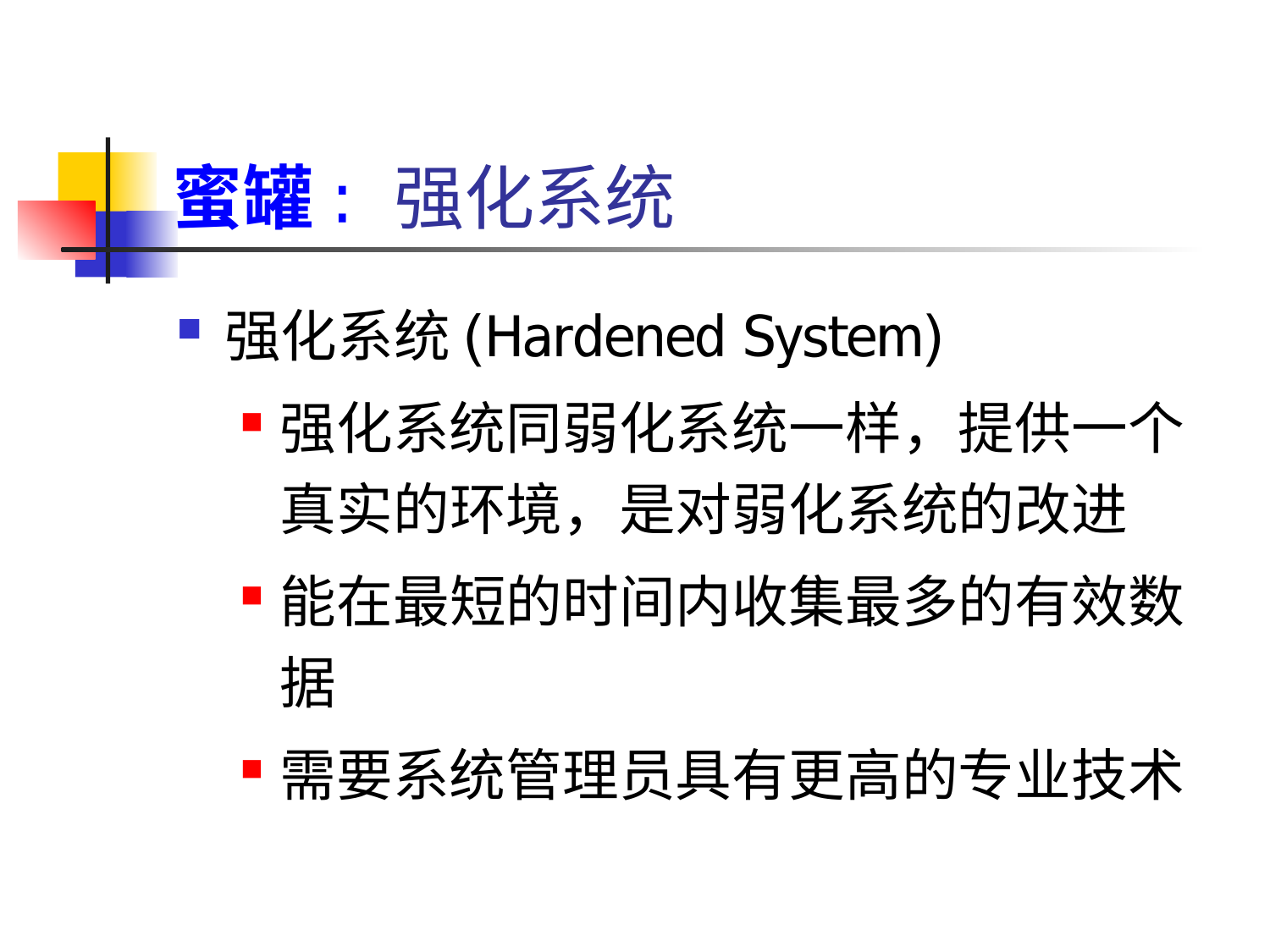

# 蜜罐: 强化系统
强化系统(Hardened System)
强化系统同弱化系统一样，提供一个真实的环境，是对弱化系统的改进
能在最短的时间内收集最多的有效数据
需要系统管理员具有更高的专业技术